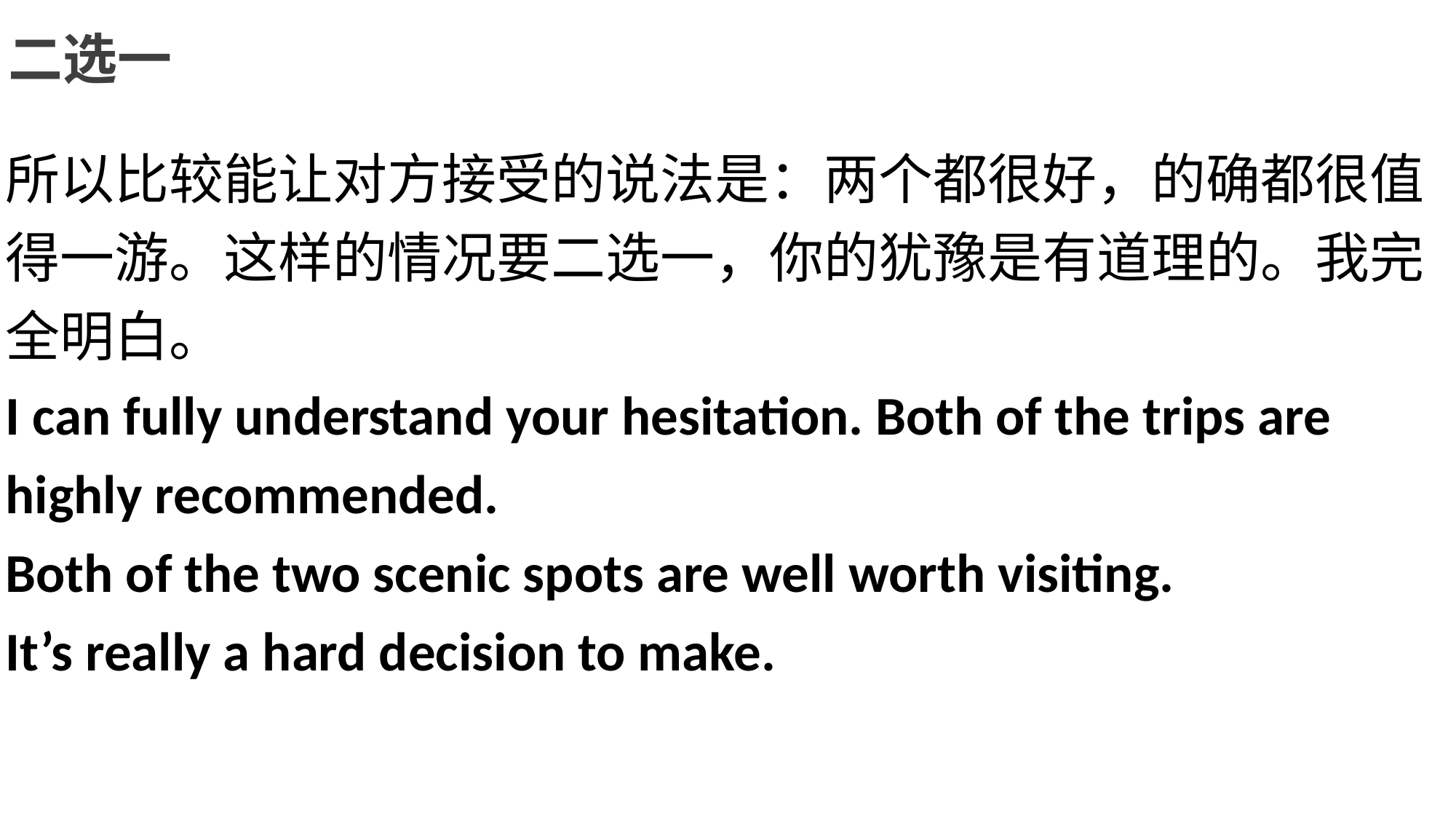

二选一
所以比较能让对方接受的说法是：两个都很好，的确都很值得一游。这样的情况要二选一，你的犹豫是有道理的。我完全明白。
I can fully understand your hesitation. Both of the trips are highly recommended.
Both of the two scenic spots are well worth visiting.
It’s really a hard decision to make.
高中   英语